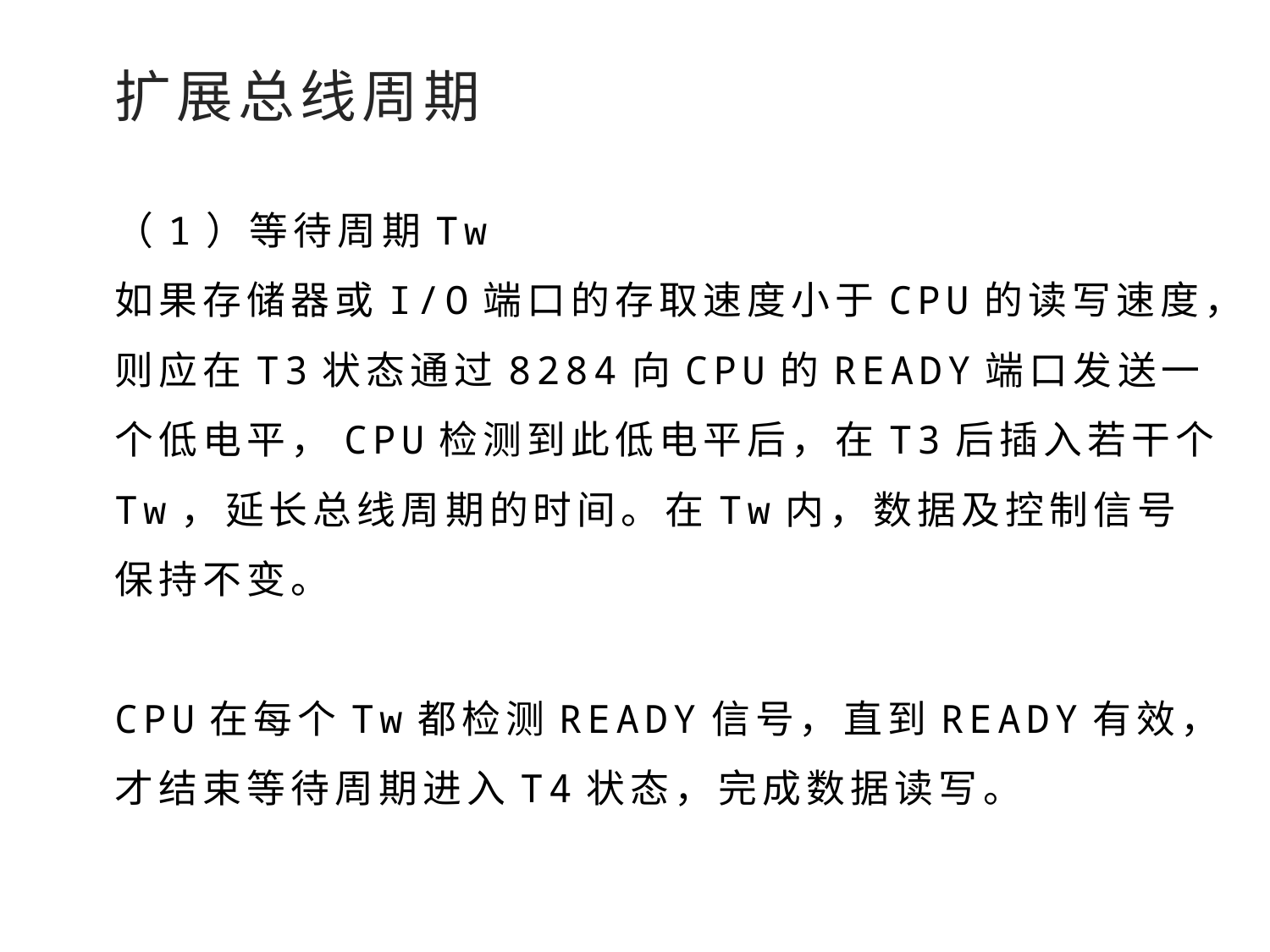

扩展总线周期
（1）等待周期Tw
如果存储器或I/O端口的存取速度小于CPU的读写速度，则应在T3状态通过8284向CPU的READY端口发送一个低电平，CPU检测到此低电平后，在T3后插入若干个Tw，延长总线周期的时间。在Tw内，数据及控制信号保持不变。

CPU在每个Tw都检测READY信号，直到READY有效，才结束等待周期进入T4状态，完成数据读写。